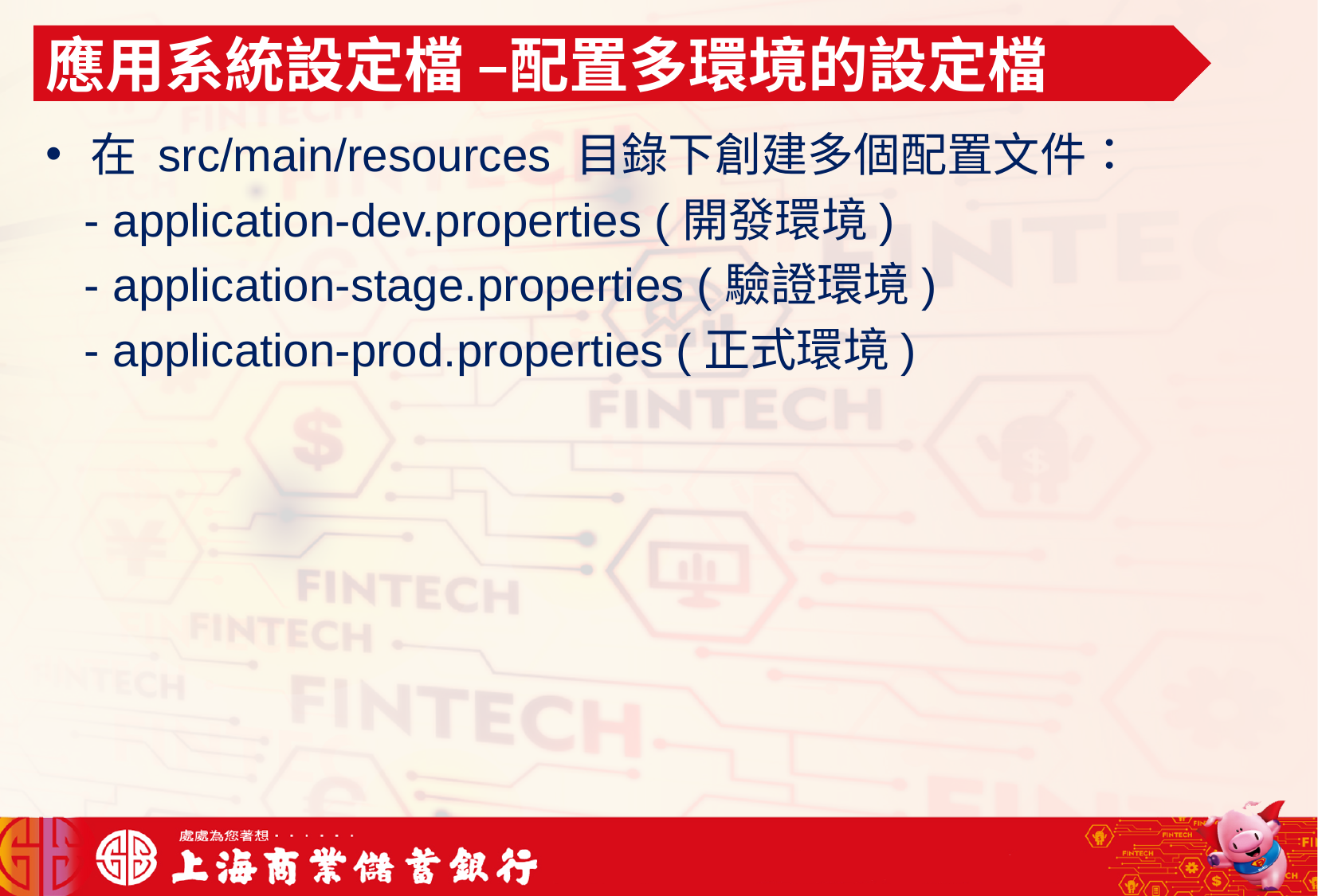

應用系統設定檔 –配置多環境的設定檔
在 src/main/resources 目錄下創建多個配置文件：
   - application-dev.properties (開發環境)
   - application-stage.properties (驗證環境)
   - application-prod.properties (正式環境)